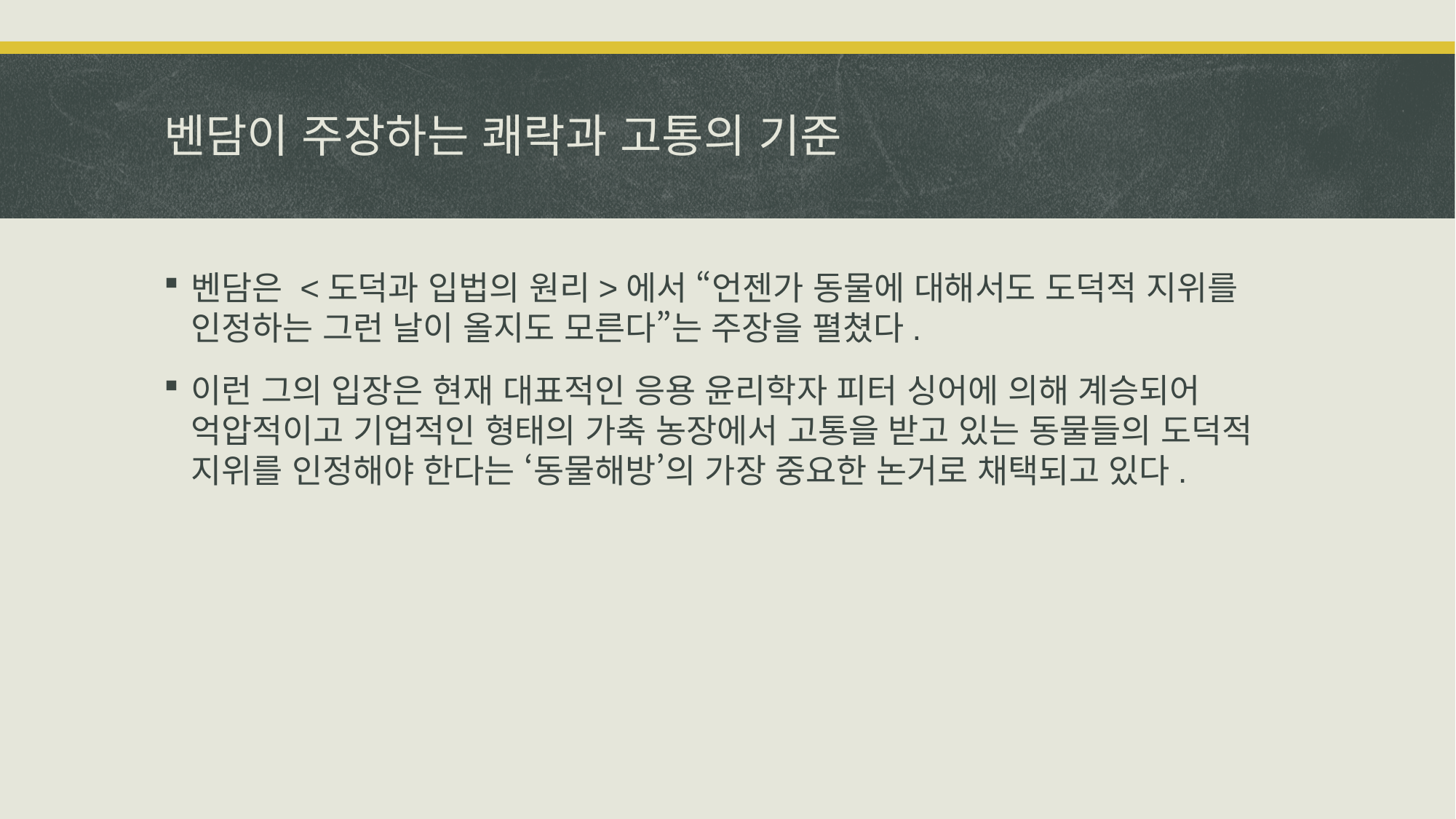

# 벤담이 주장하는 쾌락과 고통의 기준
벤담은 <도덕과 입법의 원리>에서 “언젠가 동물에 대해서도 도덕적 지위를 인정하는 그런 날이 올지도 모른다”는 주장을 펼쳤다.
이런 그의 입장은 현재 대표적인 응용 윤리학자 피터 싱어에 의해 계승되어 억압적이고 기업적인 형태의 가축 농장에서 고통을 받고 있는 동물들의 도덕적 지위를 인정해야 한다는 ‘동물해방’의 가장 중요한 논거로 채택되고 있다.